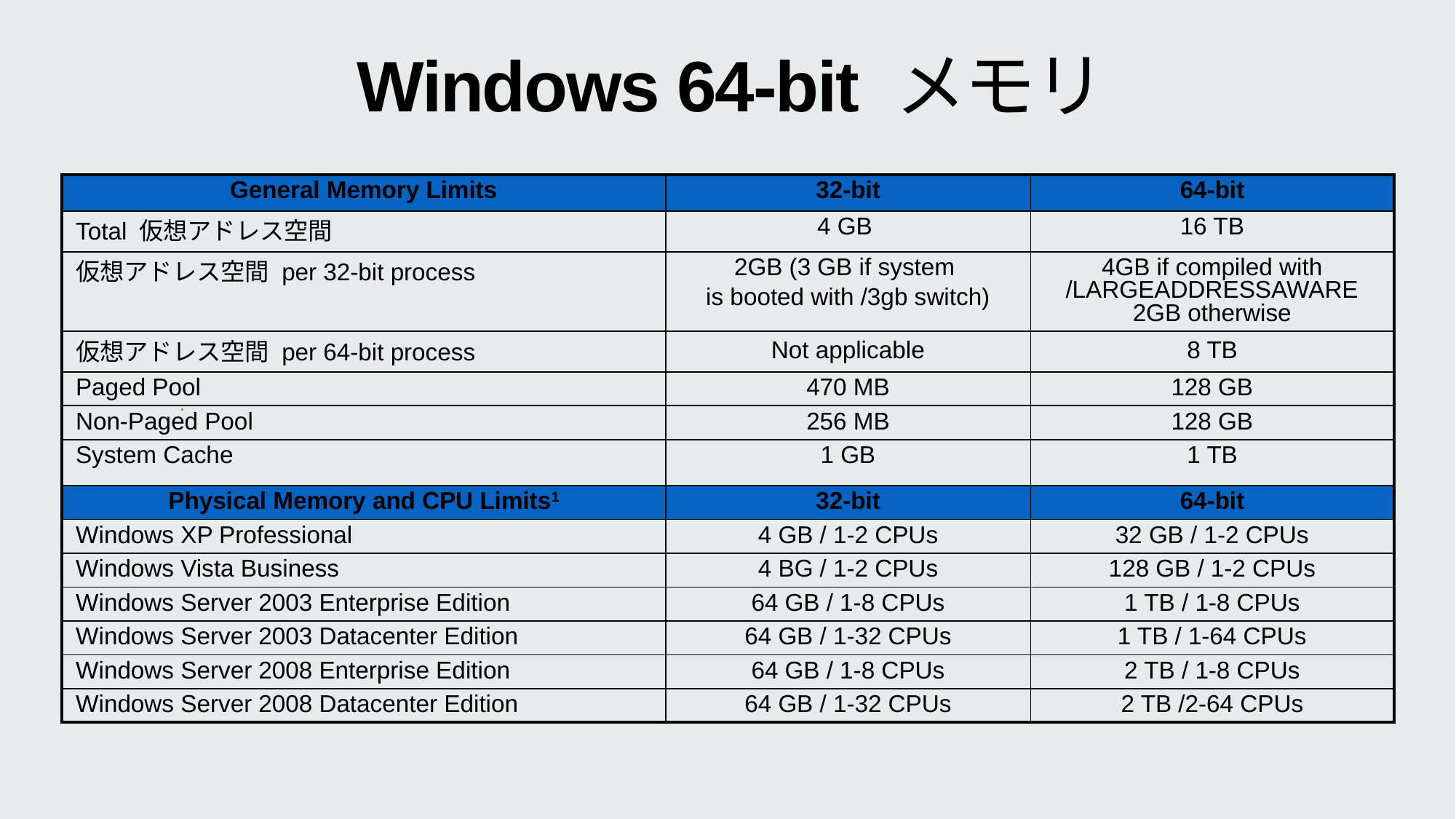

# Windows 64-bit メモリ
| General Memory Limits | 32-bit | 64-bit |
| --- | --- | --- |
| Total 仮想アドレス空間 | 4 GB | 16 TB |
| 仮想アドレス空間 per 32-bit process | 2GB (3 GB if system is booted with /3gb switch) | 4GB if compiled with /LARGEADDRESSAWARE 2GB otherwise |
| 仮想アドレス空間 per 64-bit process | Not applicable | 8 TB |
| Paged Pool | 470 MB | 128 GB |
| Non-Paged Pool | 256 MB | 128 GB |
| System Cache | 1 GB | 1 TB |
| Physical Memory and CPU Limits1 | 32-bit | 64-bit |
| Windows XP Professional | 4 GB / 1-2 CPUs | 32 GB / 1-2 CPUs |
| Windows Vista Business | 4 BG / 1-2 CPUs | 128 GB / 1-2 CPUs |
| Windows Server 2003 Enterprise Edition | 64 GB / 1-8 CPUs | 1 TB / 1-8 CPUs |
| Windows Server 2003 Datacenter Edition | 64 GB / 1-32 CPUs | 1 TB / 1-64 CPUs |
| Windows Server 2008 Enterprise Edition | 64 GB / 1-8 CPUs | 2 TB / 1-8 CPUs |
| Windows Server 2008 Datacenter Edition | 64 GB / 1-32 CPUs | 2 TB /2-64 CPUs |